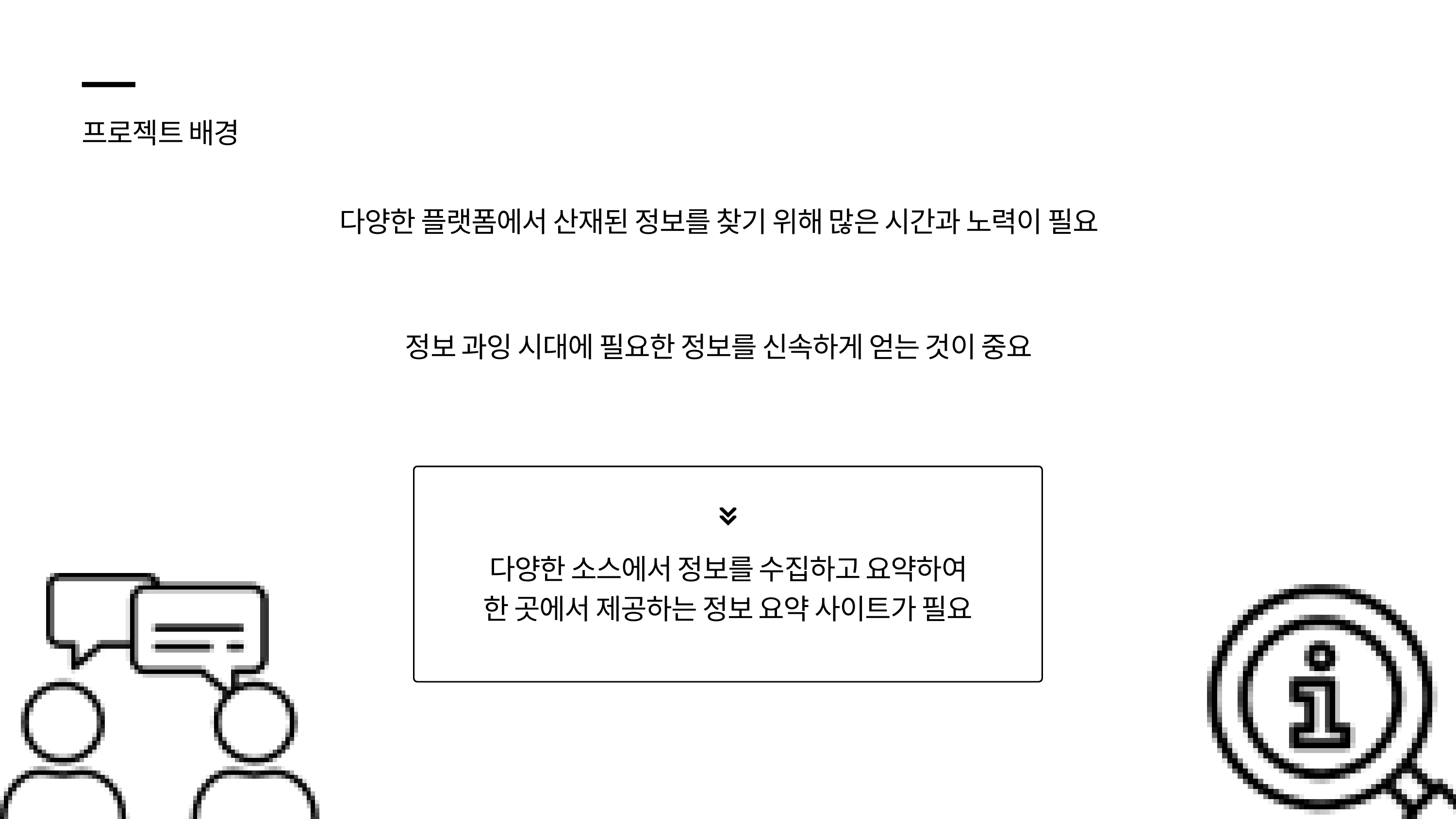

프로젝트 배경
다양한 플랫폼에서 산재된 정보를 찾기 위해 많은 시간과 노력이 필요
정보 과잉 시대에 필요한 정보를 신속하게 얻는 것이 중요

다양한 소스에서 정보를 수집하고 요약하여 한 곳에서 제공하는 정보 요약 사이트가 필요